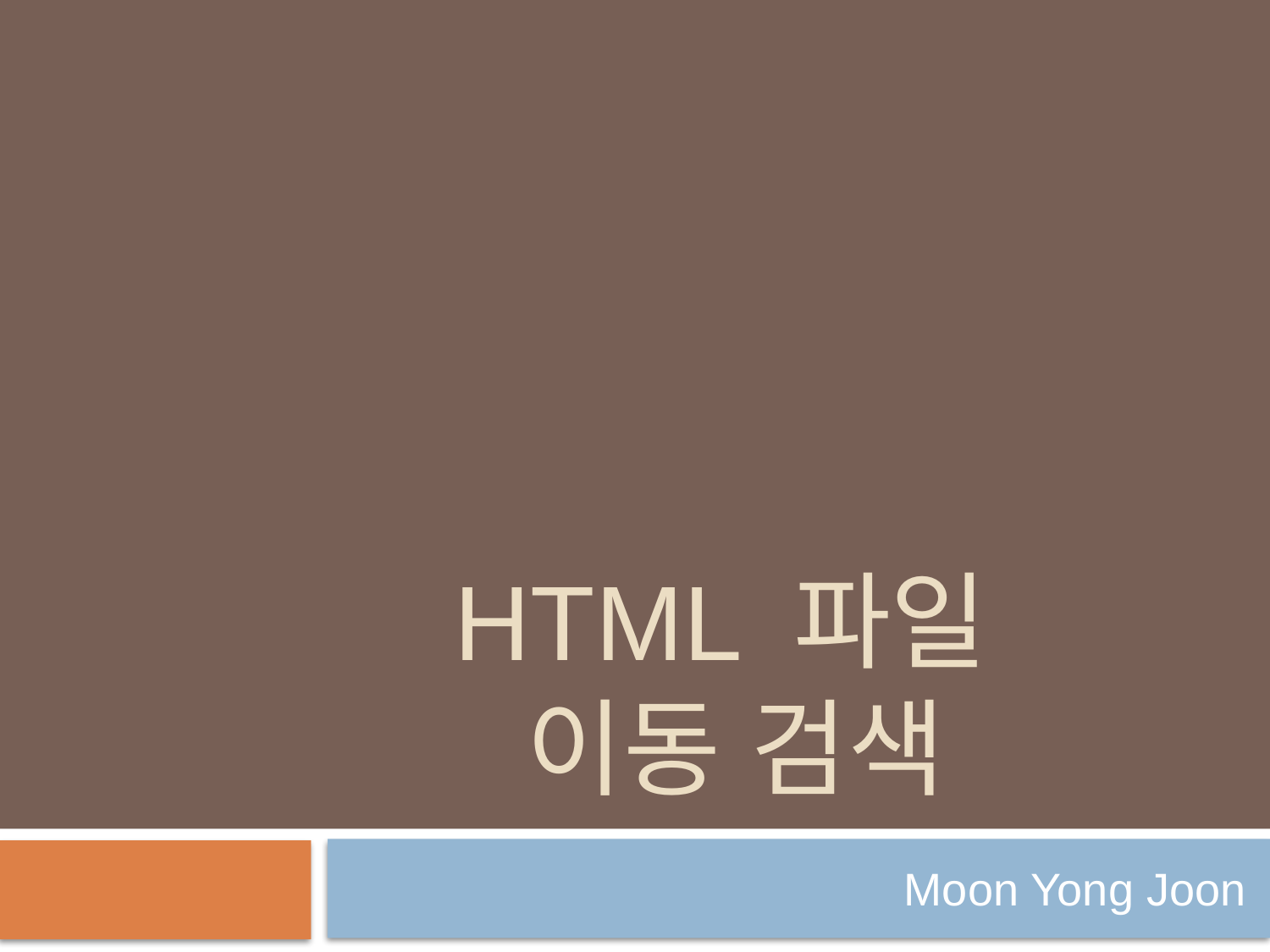

# Html 파일 이동 검색
Moon Yong Joon